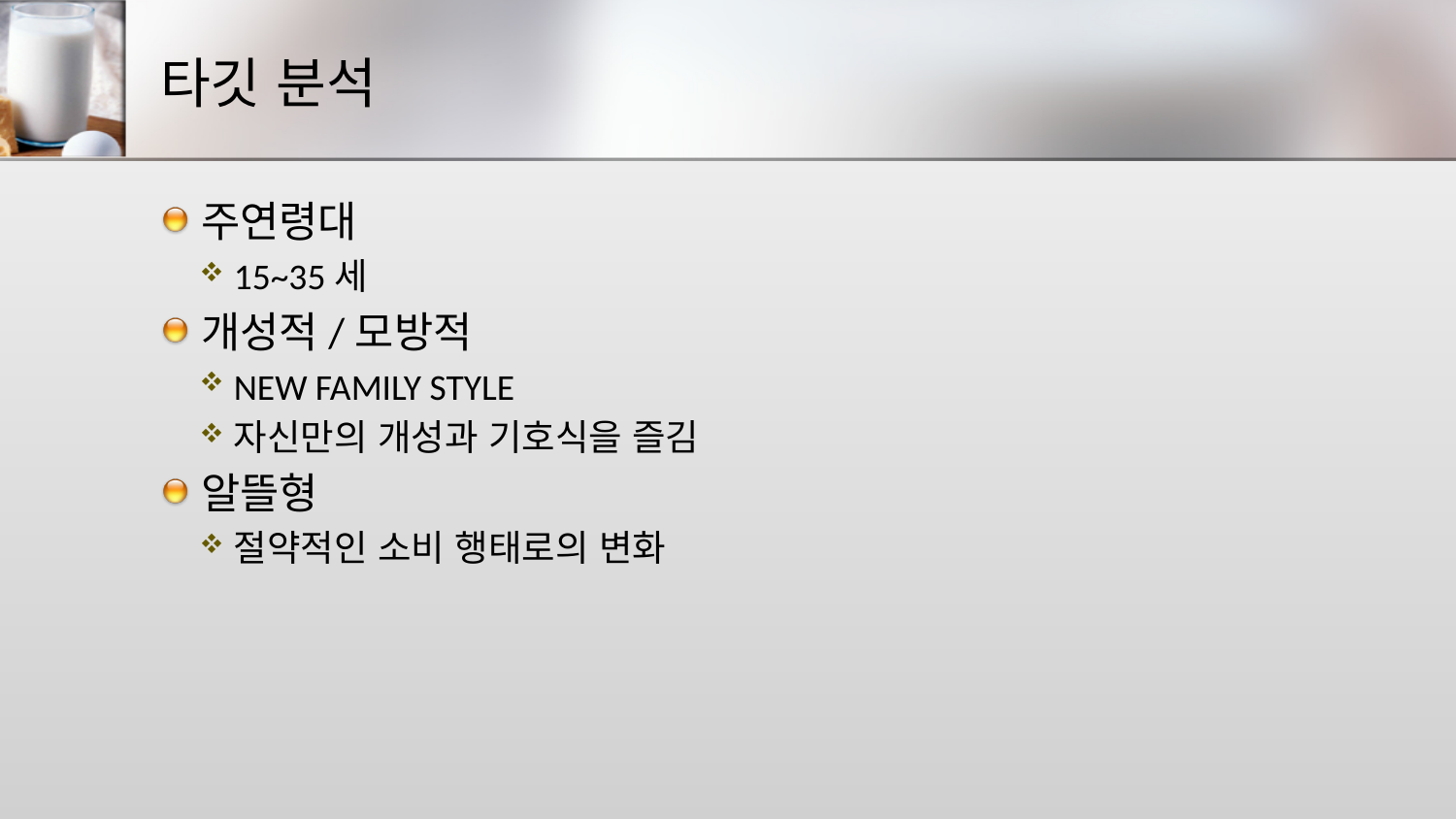

# 타깃 분석
주연령대
15~35세
개성적/모방적
NEW FAMILY STYLE
자신만의 개성과 기호식을 즐김
알뜰형
절약적인 소비 행태로의 변화